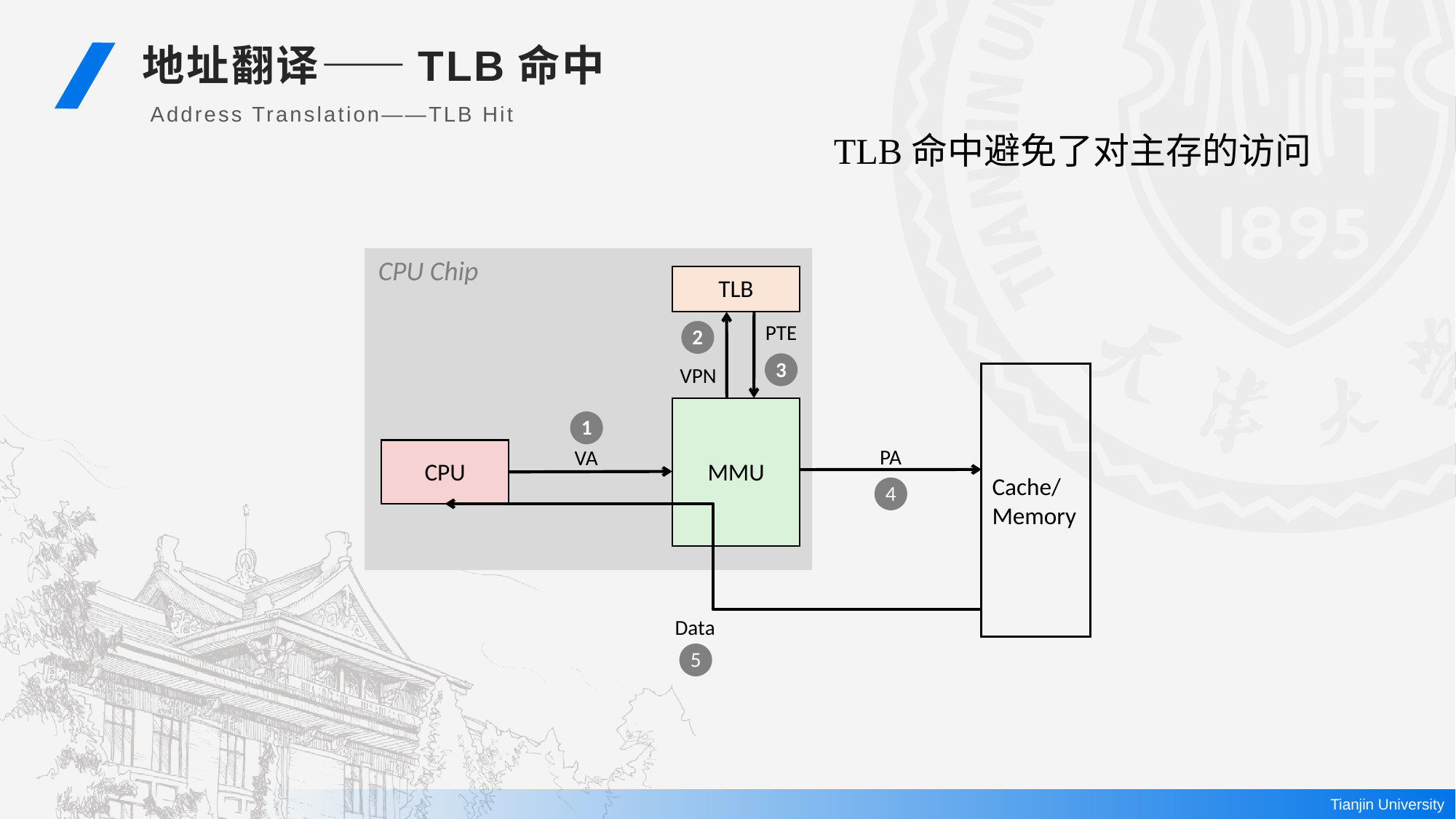

地址翻译——TLB命中
Address Translation——TLB Hit
TLB命中避免了对主存的访问

CPU Chip
TLB
PTE
3
2
VPN
Cache/
Memory
MMU
1
PA
4
VA
CPU
Data
5